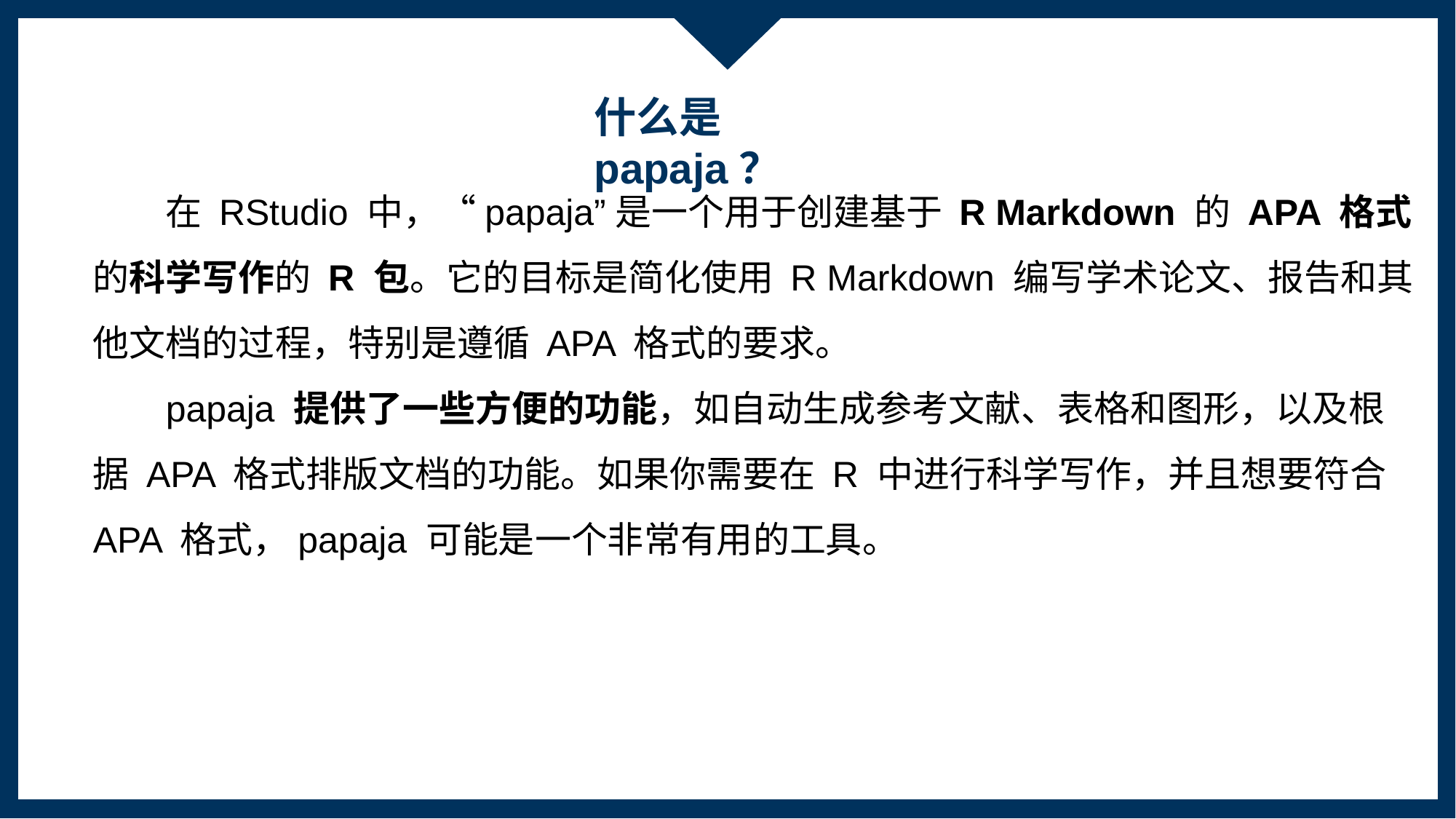

什么是papaja？
在 RStudio 中，“papaja”是一个用于创建基于 R Markdown 的 APA 格式的科学写作的 R 包。它的目标是简化使用 R Markdown 编写学术论文、报告和其他文档的过程，特别是遵循 APA 格式的要求。
papaja 提供了一些方便的功能，如自动生成参考文献、表格和图形，以及根据 APA 格式排版文档的功能。如果你需要在 R 中进行科学写作，并且想要符合 APA 格式，papaja 可能是一个非常有用的工具。